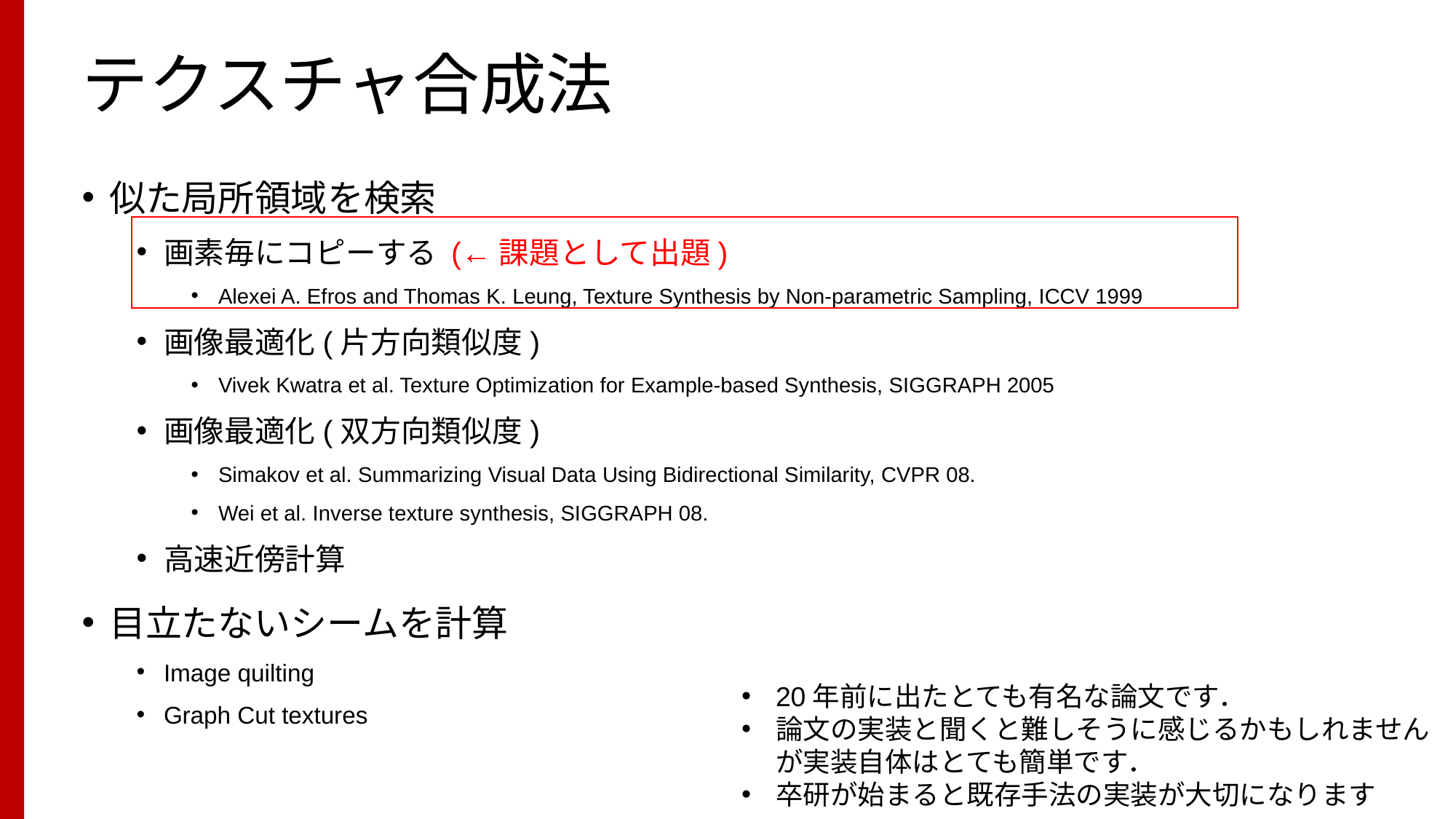

# テクスチャ合成法
似た局所領域を検索
画素毎にコピーする (←課題として出題)
Alexei A. Efros and Thomas K. Leung, Texture Synthesis by Non-parametric Sampling, ICCV 1999
画像最適化(片方向類似度)
Vivek Kwatra et al. Texture Optimization for Example-based Synthesis, SIGGRAPH 2005
画像最適化(双方向類似度)
Simakov et al. Summarizing Visual Data Using Bidirectional Similarity, CVPR 08.
Wei et al. Inverse texture synthesis, SIGGRAPH 08.
高速近傍計算
目立たないシームを計算
Image quilting
Graph Cut textures

20年前に出たとても有名な論文です．
論文の実装と聞くと難しそうに感じるかもしれませんが実装自体はとても簡単です．
卒研が始まると既存手法の実装が大切になります